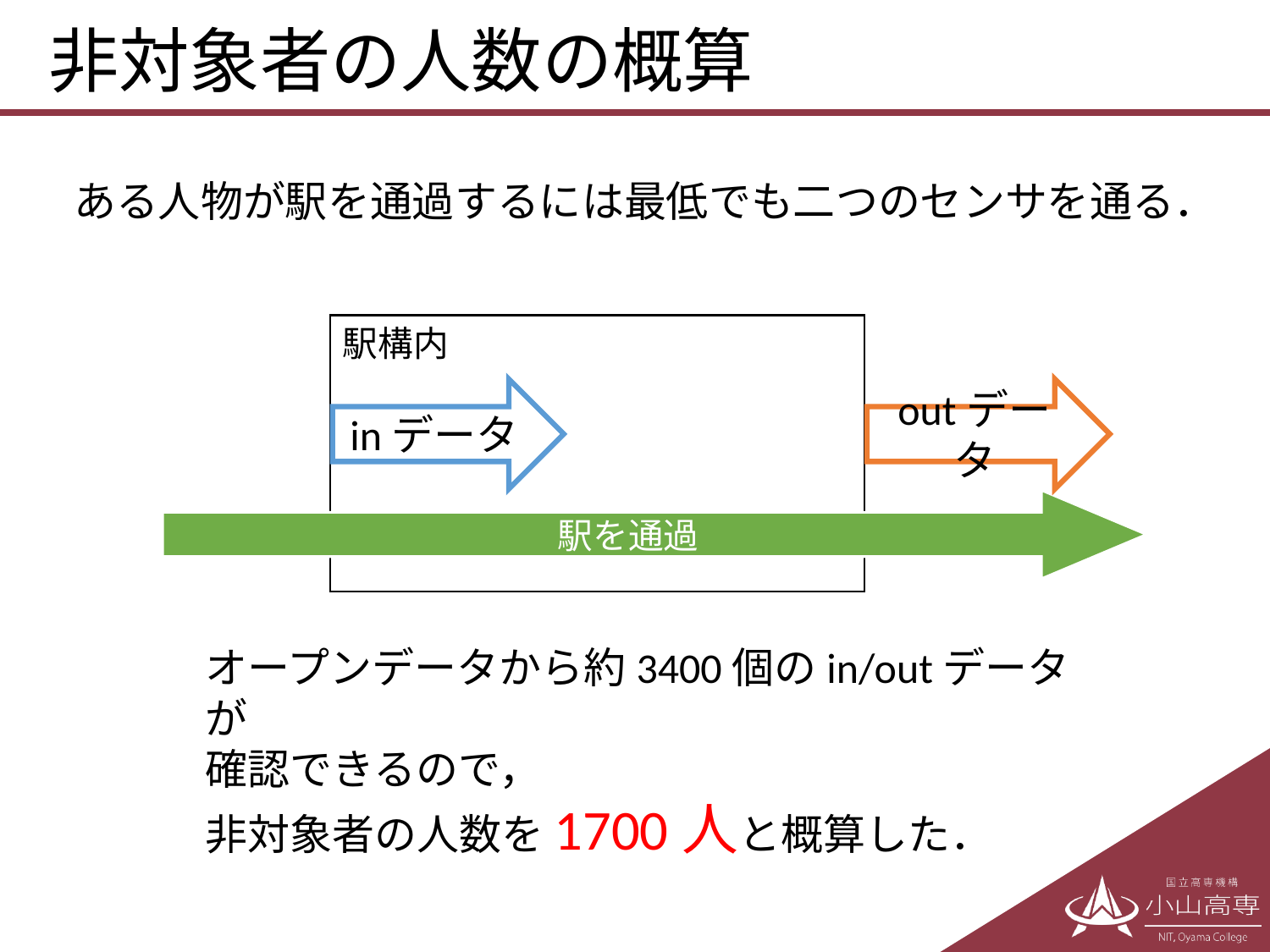

# 非対象者の人数の概算
ある人物が駅を通過するには最低でも二つのセンサを通る．

駅構内
inデータ
outデータ
駅を通過
オープンデータから約3400個のin/outデータが
確認できるので，
非対象者の人数を1700人と概算した．